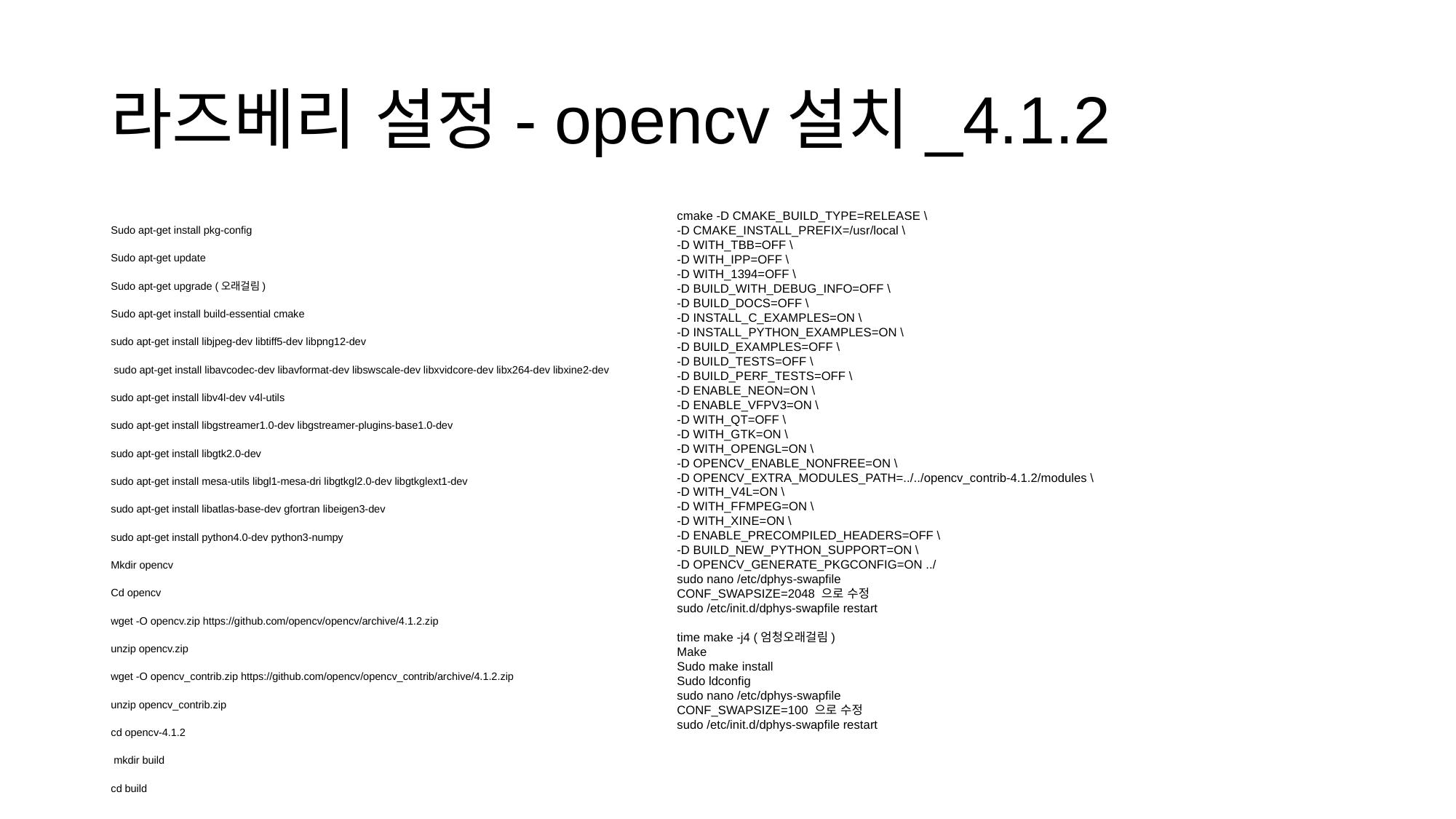

# 라즈베리 설정- opencv설치_4.1.2
cmake -D CMAKE_BUILD_TYPE=RELEASE \
-D CMAKE_INSTALL_PREFIX=/usr/local \
-D WITH_TBB=OFF \
-D WITH_IPP=OFF \
-D WITH_1394=OFF \
-D BUILD_WITH_DEBUG_INFO=OFF \
-D BUILD_DOCS=OFF \
-D INSTALL_C_EXAMPLES=ON \
-D INSTALL_PYTHON_EXAMPLES=ON \
-D BUILD_EXAMPLES=OFF \
-D BUILD_TESTS=OFF \
-D BUILD_PERF_TESTS=OFF \
-D ENABLE_NEON=ON \
-D ENABLE_VFPV3=ON \
-D WITH_QT=OFF \
-D WITH_GTK=ON \
-D WITH_OPENGL=ON \
-D OPENCV_ENABLE_NONFREE=ON \
-D OPENCV_EXTRA_MODULES_PATH=../../opencv_contrib-4.1.2/modules \
-D WITH_V4L=ON \
-D WITH_FFMPEG=ON \
-D WITH_XINE=ON \
-D ENABLE_PRECOMPILED_HEADERS=OFF \
-D BUILD_NEW_PYTHON_SUPPORT=ON \
-D OPENCV_GENERATE_PKGCONFIG=ON ../
sudo nano /etc/dphys-swapfile
CONF_SWAPSIZE=2048 으로 수정
sudo /etc/init.d/dphys-swapfile restart

time make -j4 (엄청오래걸림)
Make
Sudo make install
Sudo ldconfig
sudo nano /etc/dphys-swapfile
CONF_SWAPSIZE=100 으로 수정
sudo /etc/init.d/dphys-swapfile restart

Sudo apt-get install pkg-config
Sudo apt-get update
Sudo apt-get upgrade (오래걸림)
Sudo apt-get install build-essential cmake
sudo apt-get install libjpeg-dev libtiff5-dev libpng12-dev
 sudo apt-get install libavcodec-dev libavformat-dev libswscale-dev libxvidcore-dev libx264-dev libxine2-dev
sudo apt-get install libv4l-dev v4l-utils
sudo apt-get install libgstreamer1.0-dev libgstreamer-plugins-base1.0-dev
sudo apt-get install libgtk2.0-dev
sudo apt-get install mesa-utils libgl1-mesa-dri libgtkgl2.0-dev libgtkglext1-dev
sudo apt-get install libatlas-base-dev gfortran libeigen3-dev
sudo apt-get install python4.0-dev python3-numpy
Mkdir opencv
Cd opencv
wget -O opencv.zip https://github.com/opencv/opencv/archive/4.1.2.zip
unzip opencv.zip
wget -O opencv_contrib.zip https://github.com/opencv/opencv_contrib/archive/4.1.2.zip
unzip opencv_contrib.zip
cd opencv-4.1.2
 mkdir build
cd build